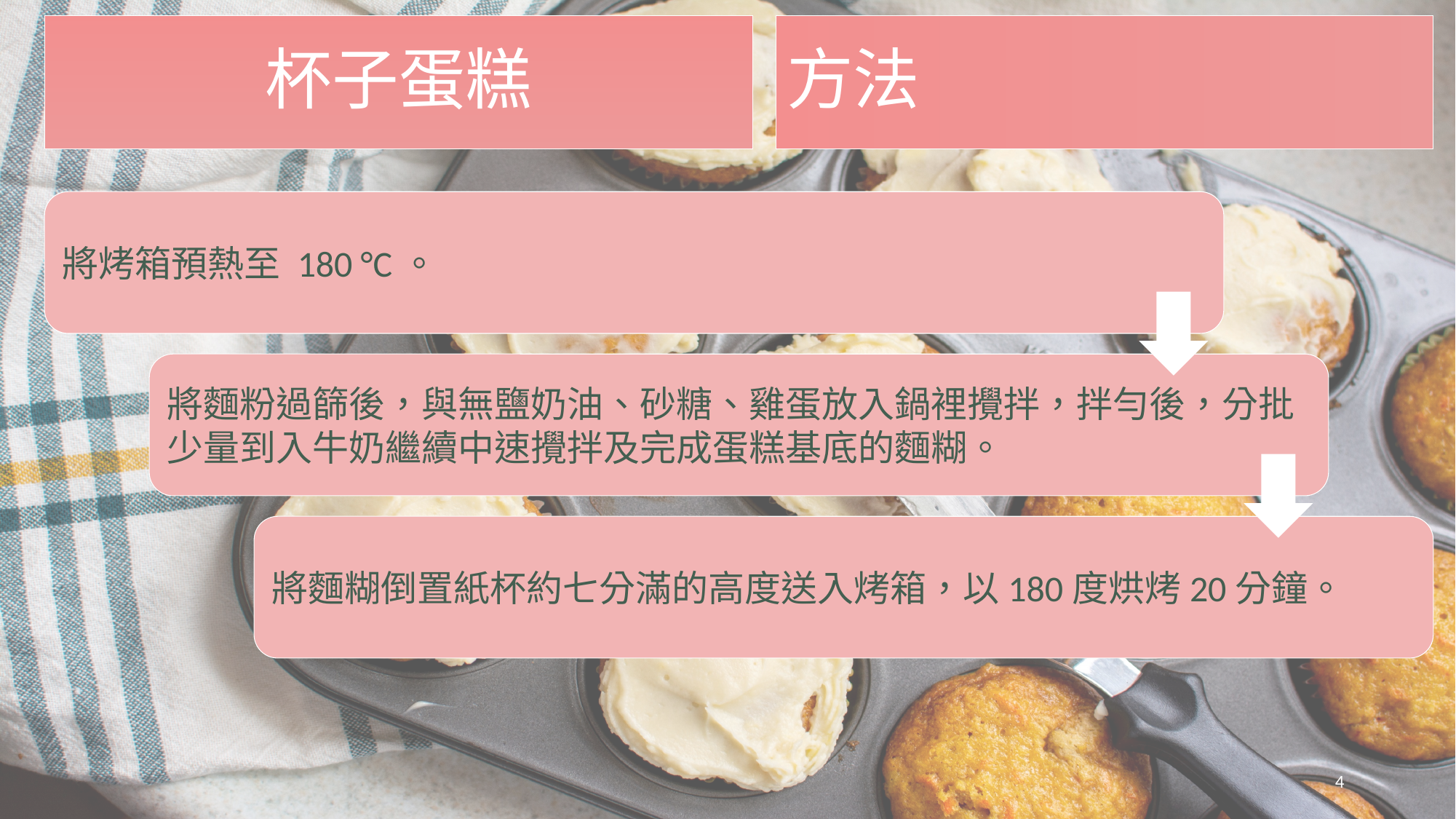

# 方法
將烤箱預熱至 180 °C。

將麵粉過篩後，與無鹽奶油、砂糖、雞蛋放入鍋裡攪拌，拌勻後，分批少量到入牛奶繼續中速攪拌及完成蛋糕基底的麵糊。

將麵糊倒置紙杯約七分滿的高度送入烤箱，以180度烘烤20分鐘。
4